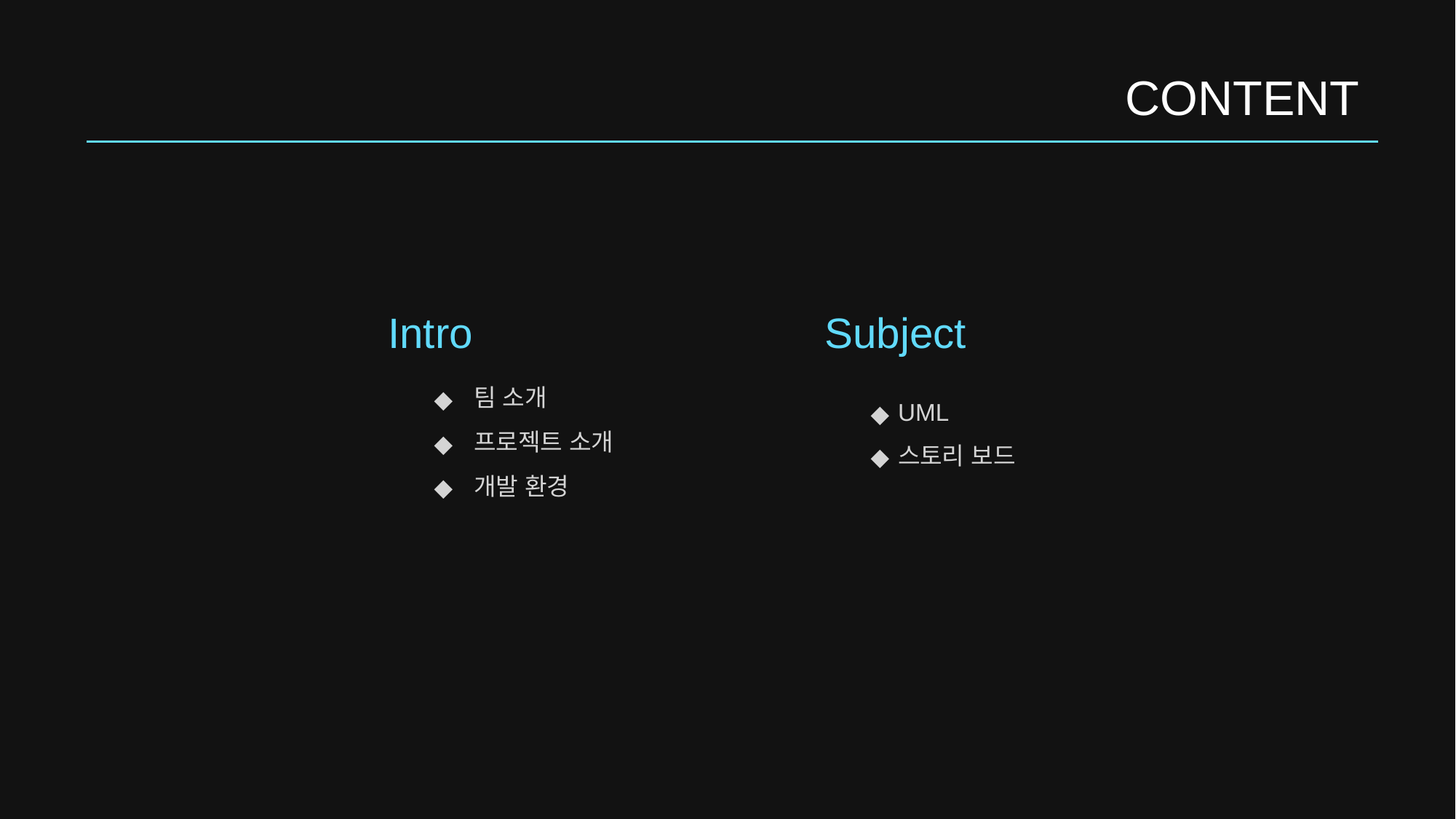

# CONTENT
Intro
Subject
 팀 소개
 프로젝트 소개
 개발 환경
UML
스토리 보드